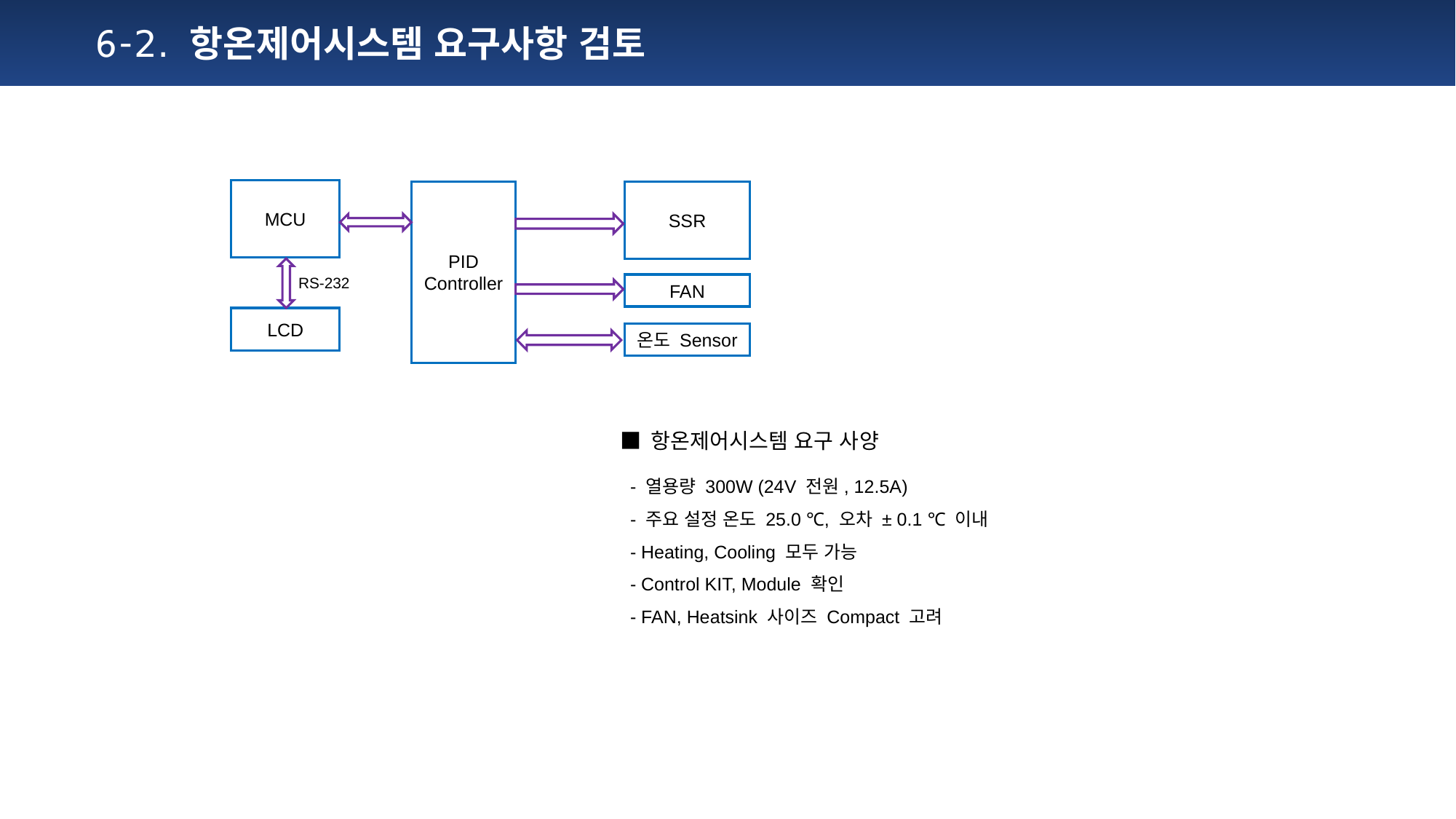

2. Test 항목 -  1) calibration - HF
        6-2. 항온제어시스템 요구사항 검토
MCU
PID Controller
SSR

RS-232
FAN

LCD
온도 Sensor

■ 항온제어시스템 요구 사양
  - 열용량 300W (24V 전원, 12.5A)
  - 주요 설정 온도 25.0 ℃, 오차 ± 0.1 ℃ 이내
  - Heating, Cooling 모두 가능
  - Control KIT, Module 확인
  - FAN, Heatsink 사이즈 Compact 고려